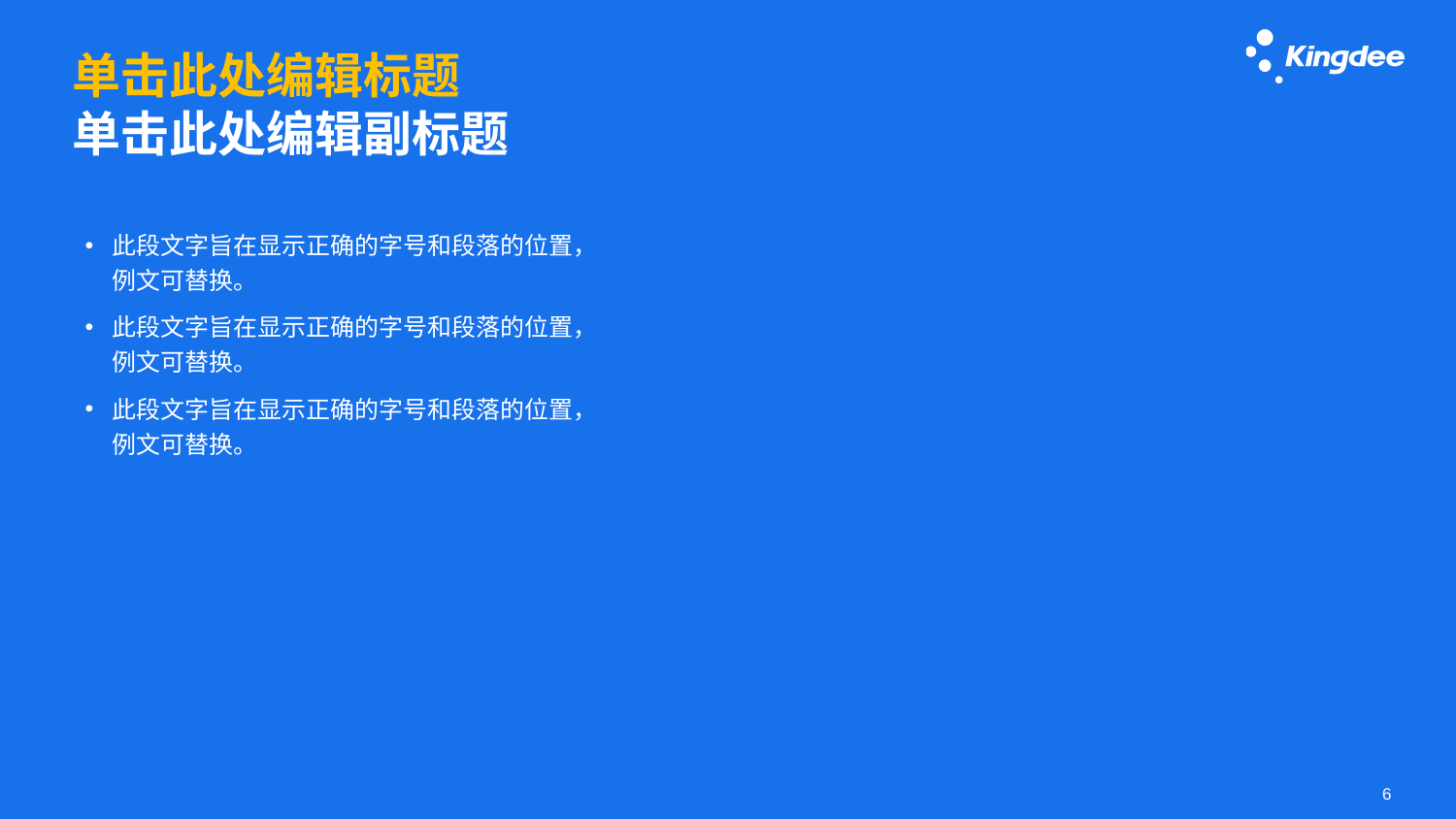

# 单击此处编辑标题 单击此处编辑副标题
此段文字旨在显示正确的字号和段落的位置，例文可替换。
此段文字旨在显示正确的字号和段落的位置，例文可替换。
此段文字旨在显示正确的字号和段落的位置，例文可替换。